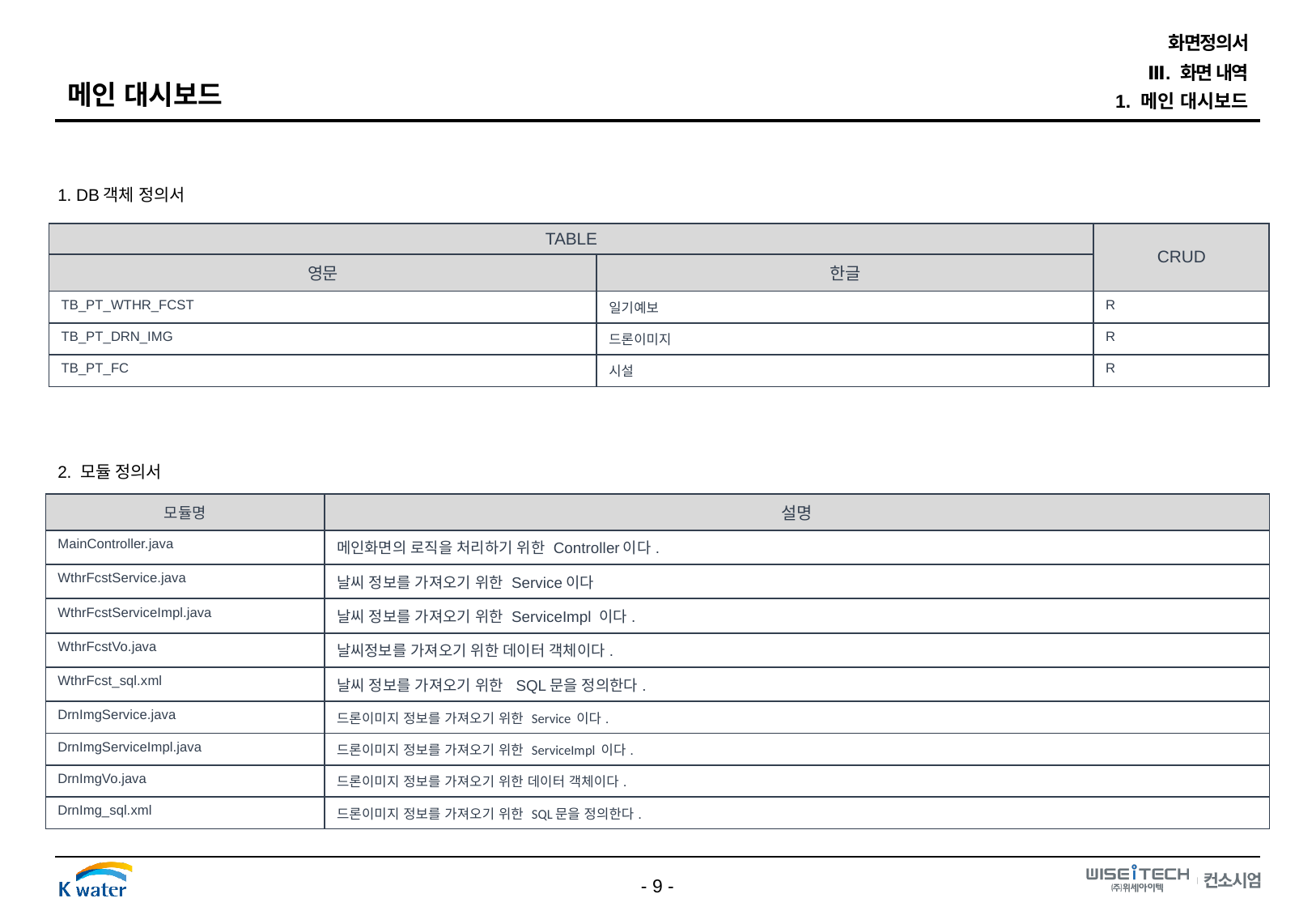

화면정의서
Ⅲ. 화면 내역
메인 대시보드
1. 메인 대시보드
1. DB객체 정의서
| TABLE |  | CRUD |
| --- | --- | --- |
| 영문 | 한글 |  |
| TB\_PT\_WTHR\_FCST | 일기예보 | R |
| TB\_PT\_DRN\_IMG | 드론이미지 | R |
| TB\_PT\_FC | 시설 | R |
2. 모듈 정의서
| 모듈명 | 설명 |
| --- | --- |
| MainController.java | 메인화면의 로직을 처리하기 위한 Controller이다. |
| WthrFcstService.java | 날씨 정보를 가져오기 위한 Service이다 |
| WthrFcstServiceImpl.java | 날씨 정보를 가져오기 위한 ServiceImpl 이다. |
| WthrFcstVo.java | 날씨정보를 가져오기 위한 데이터 객체이다. |
| WthrFcst\_sql.xml | 날씨 정보를 가져오기 위한 SQL문을 정의한다. |
| DrnImgService.java | 드론이미지 정보를 가져오기 위한 Service 이다. |
| DrnImgServiceImpl.java | 드론이미지 정보를 가져오기 위한 ServiceImpl 이다. |
| DrnImgVo.java | 드론이미지 정보를 가져오기 위한 데이터 객체이다. |
| DrnImg\_sql.xml | 드론이미지 정보를 가져오기 위한 SQL문을 정의한다. |